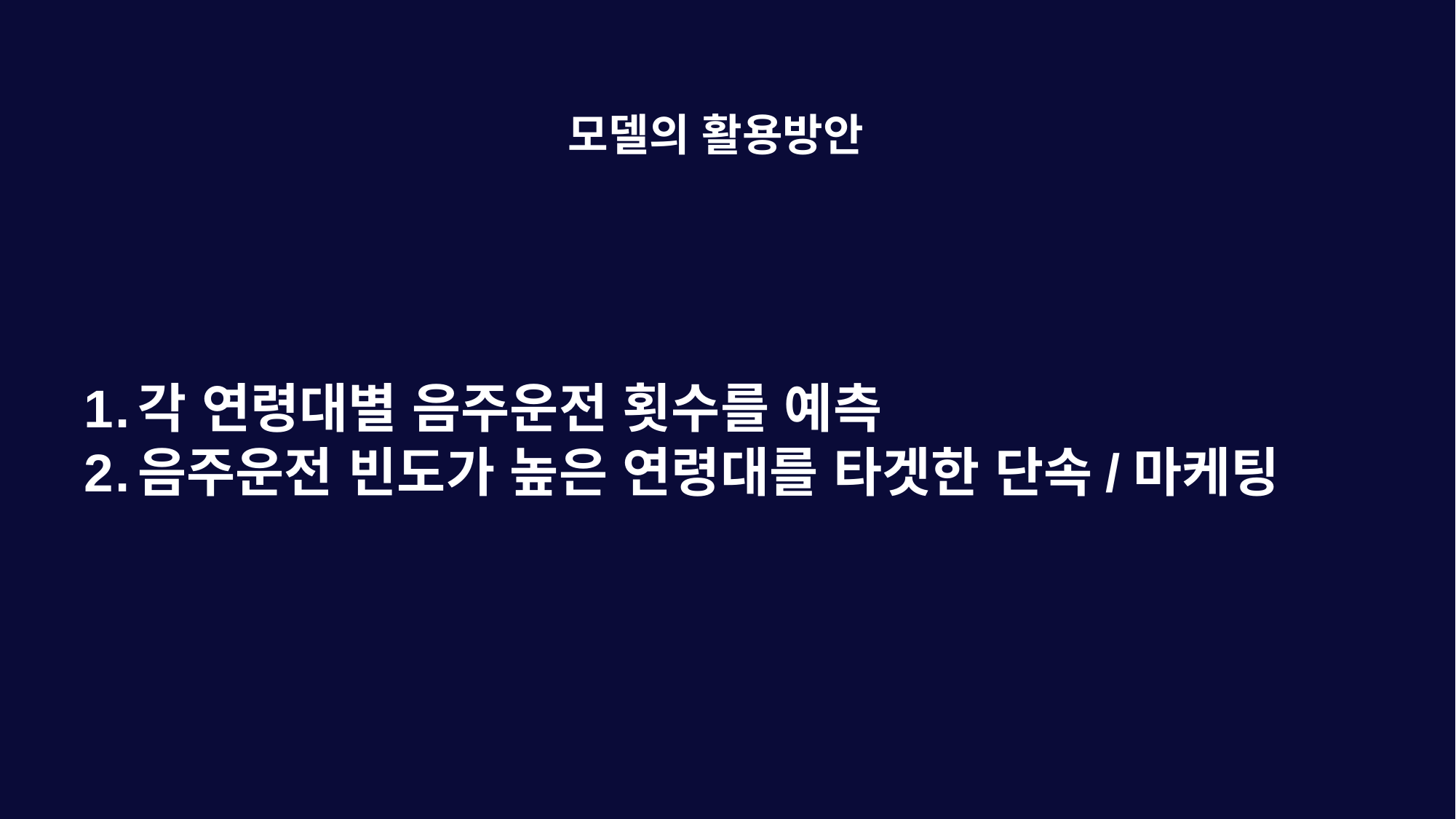

모델의 활용방안
각 연령대별 음주운전 횟수를 예측
음주운전 빈도가 높은 연령대를 타겟한 단속/마케팅